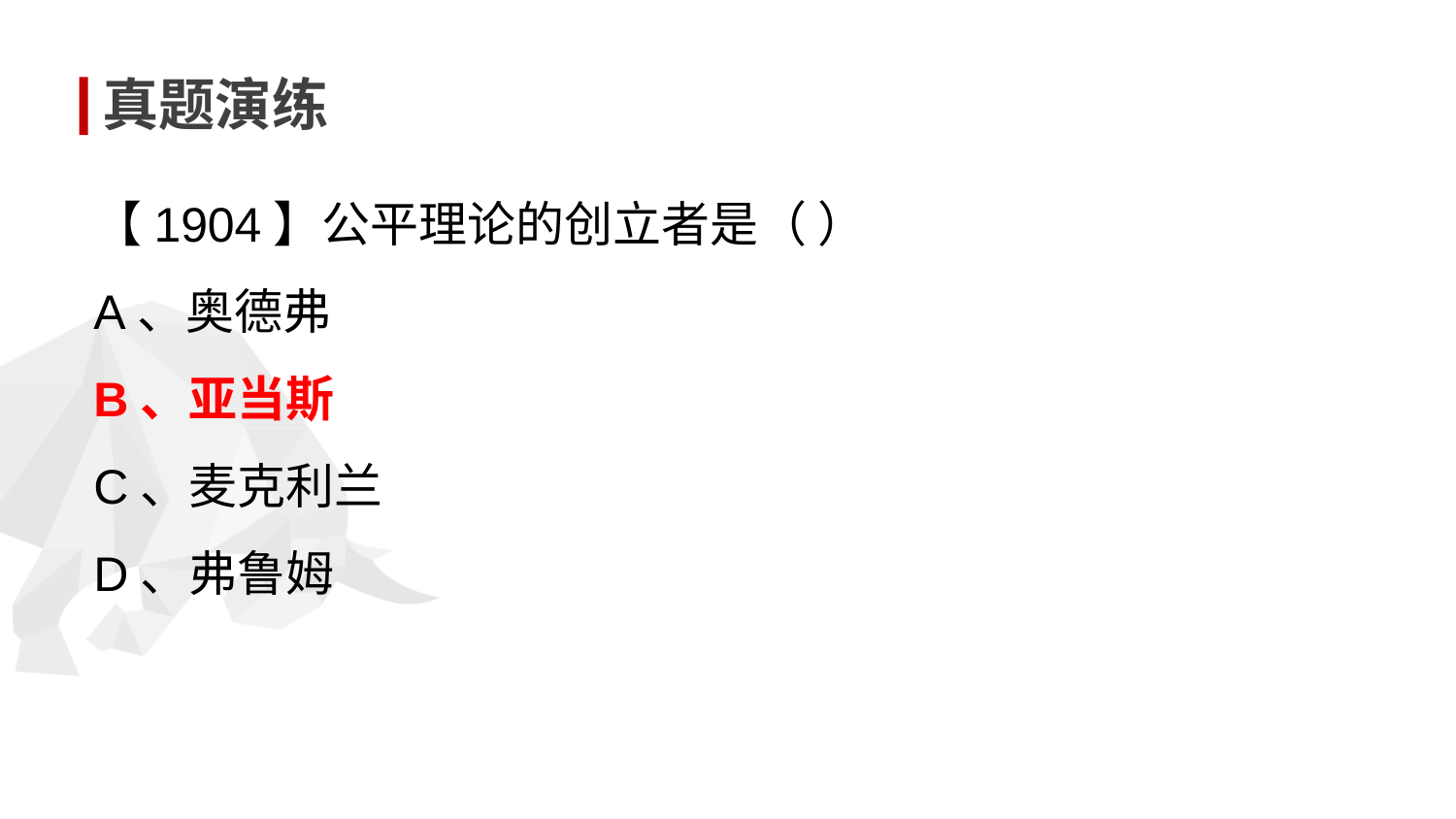

真题演练
【1904】公平理论的创立者是（ ）
A、奥德弗
B、亚当斯
C、麦克利兰
D、弗鲁姆